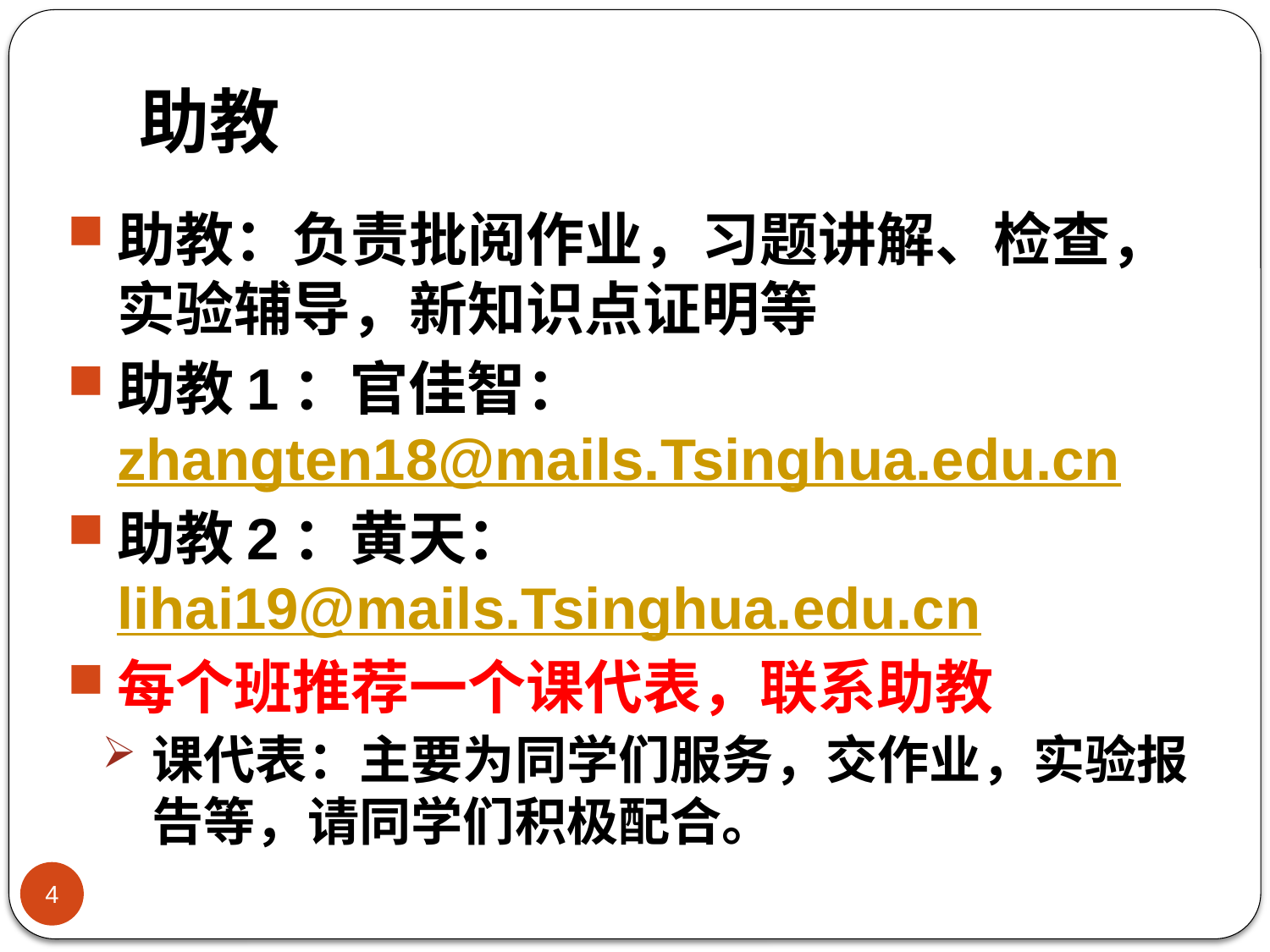

# 助教
助教：负责批阅作业，习题讲解、检查，实验辅导，新知识点证明等
助教1：官佳智：zhangten18@mails.Tsinghua.edu.cn
助教2：黄天：lihai19@mails.Tsinghua.edu.cn
每个班推荐一个课代表，联系助教
课代表：主要为同学们服务，交作业，实验报告等，请同学们积极配合。

4